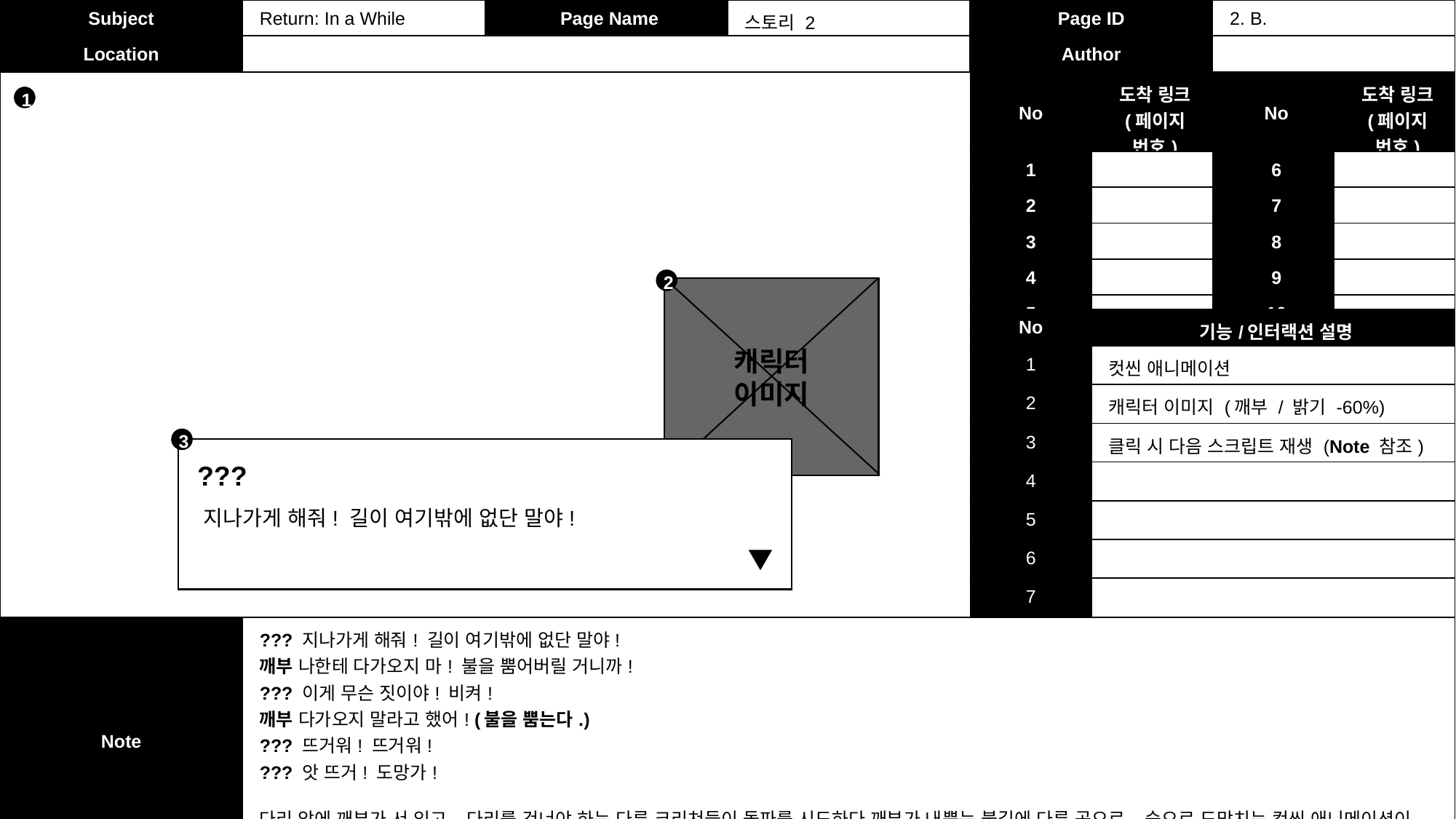

| Subject | Return: In a While | Page Name | 스토리 2 | Page ID | 2. B. |
| --- | --- | --- | --- | --- | --- |
| Location |  |  |  | Author |  |
| No | 도착 링크 (페이지 번호) | No | 도착 링크 (페이지 번호) |
| --- | --- | --- | --- |
| 1 |  | 6 |  |
| 2 |  | 7 |  |
| 3 |  | 8 |  |
| 4 |  | 9 |  |
| 5 |  | 10 |  |
1
2

캐릭터
이미지
| No | 기능/인터랙션 설명 |
| --- | --- |
| 1 | 컷씬 애니메이션 |
| 2 | 캐릭터 이미지 (깨부 / 밝기 -60%) |
| 3 | 클릭 시 다음 스크립트 재생 (Note 참조) |
| 4 |  |
| 5 |  |
| 6 |  |
| 7 |  |
3

???
지나가게 해줘! 길이 여기밖에 없단 말야!

| Note | ??? 지나가게 해줘! 길이 여기밖에 없단 말야! 깨부 나한테 다가오지 마! 불을 뿜어버릴 거니까! ??? 이게 무슨 짓이야! 비켜! 깨부 다가오지 말라고 했어! (불을 뿜는다.) ??? 뜨거워! 뜨거워! ??? 앗 뜨거! 도망가! 다리 앞에 깨부가 서 있고, 다리를 건너야 하는 다른 크리쳐들이 돌파를 시도하다 깨부가 내뿜는 불길에 다른 곳으로, 숲으로 도망치는 컷씬 애니메이션이 재생된다. |
| --- | --- |